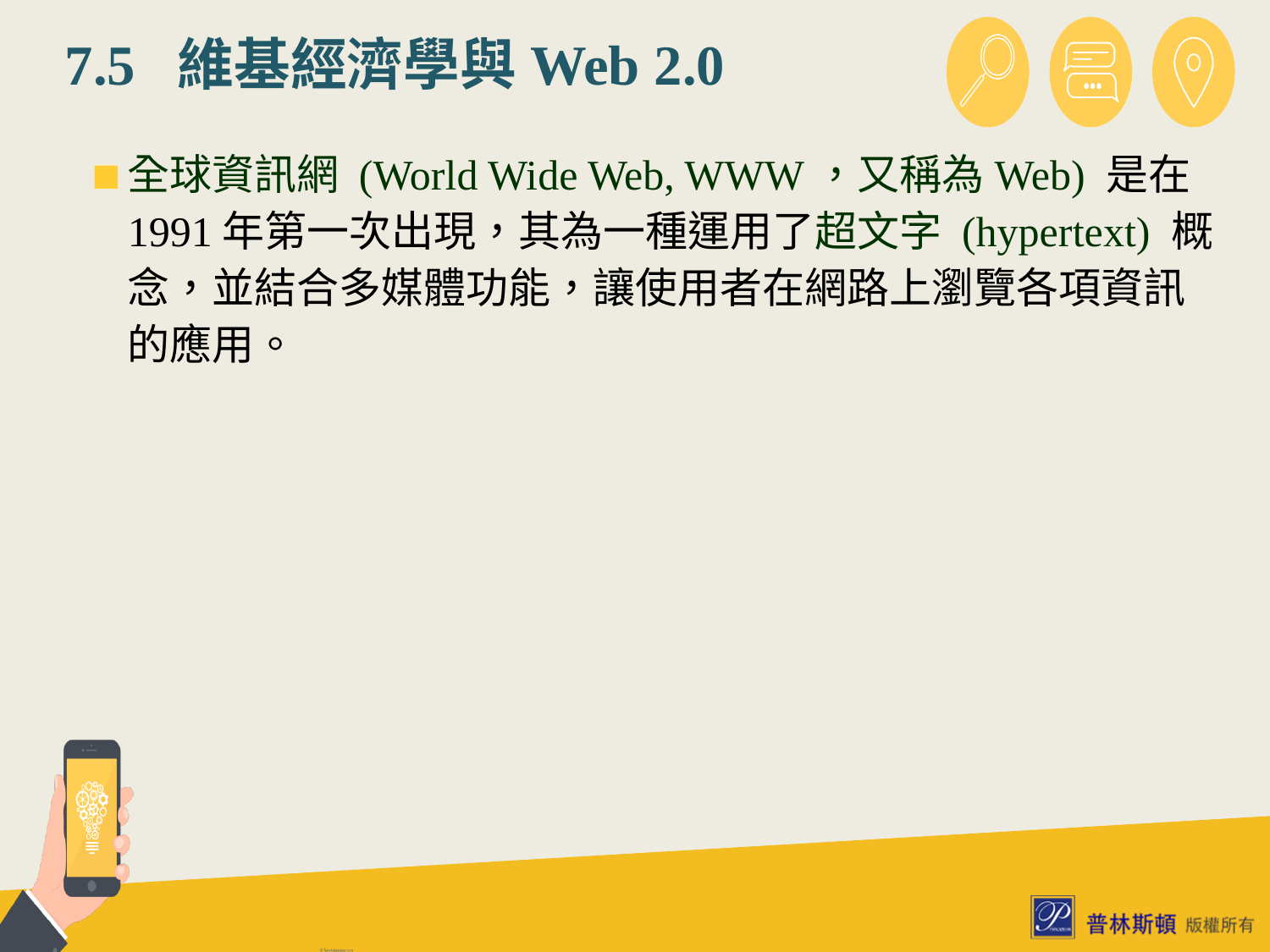

# 7.5  維基經濟學與Web 2.0
全球資訊網 (World Wide Web, WWW，又稱為Web) 是在1991年第一次出現，其為一種運用了超文字 (hypertext) 概念，並結合多媒體功能，讓使用者在網路上瀏覽各項資訊的應用。